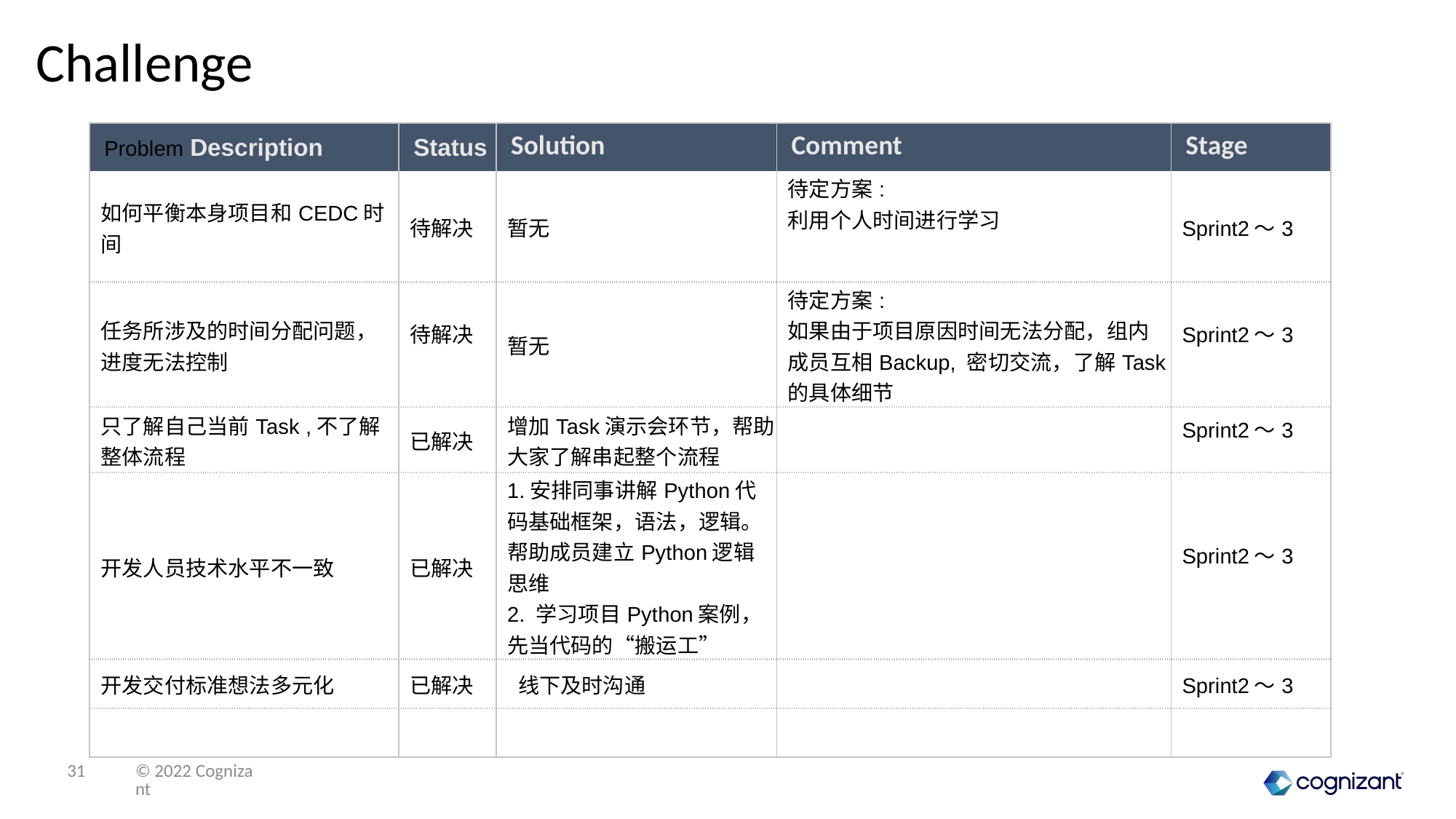

# Challenge
| Problem Description | Status | Solution | Comment | Stage |
| --- | --- | --- | --- | --- |
| 如何平衡本身项目和CEDC时间 | 待解决 | 暂无 | 待定方案: 利用个人时间进行学习 | Sprint2～3 |
| 任务所涉及的时间分配问题，进度无法控制 | 待解决 | 暂无 | 待定方案: 如果由于项目原因时间无法分配，组内成员互相Backup, 密切交流，了解Task的具体细节 | Sprint2～3 |
| 只了解自己当前Task ,不了解整体流程 | 已解决 | 增加Task演示会环节，帮助大家了解串起整个流程 |  | Sprint2～3 |
| 开发人员技术水平不一致 | 已解决 | 1.安排同事讲解Python代码基础框架，语法，逻辑。帮助成员建立Python逻辑思维 2. 学习项目Python案例，先当代码的“搬运工” |  | Sprint2～3 |
| 开发交付标准想法多元化 | 已解决 | 线下及时沟通 |  | Sprint2～3 |
|  |  |  |  |  |
31
© 2022 Cognizant